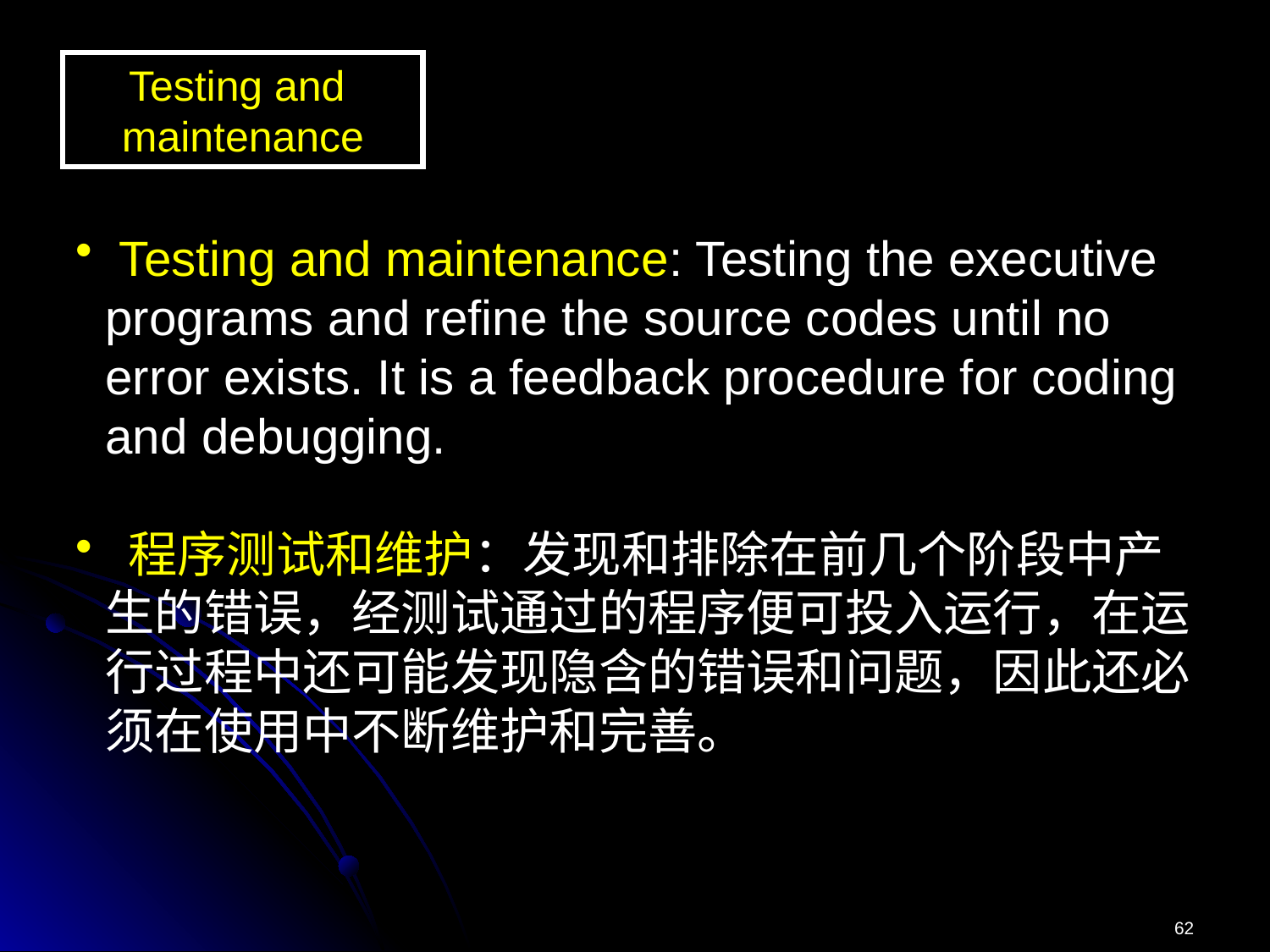

Testing and
maintenance
 Testing and maintenance: Testing the executive programs and refine the source codes until no error exists. It is a feedback procedure for coding and debugging.

 程序测试和维护：发现和排除在前几个阶段中产生的错误，经测试通过的程序便可投入运行，在运行过程中还可能发现隐含的错误和问题，因此还必须在使用中不断维护和完善。

62